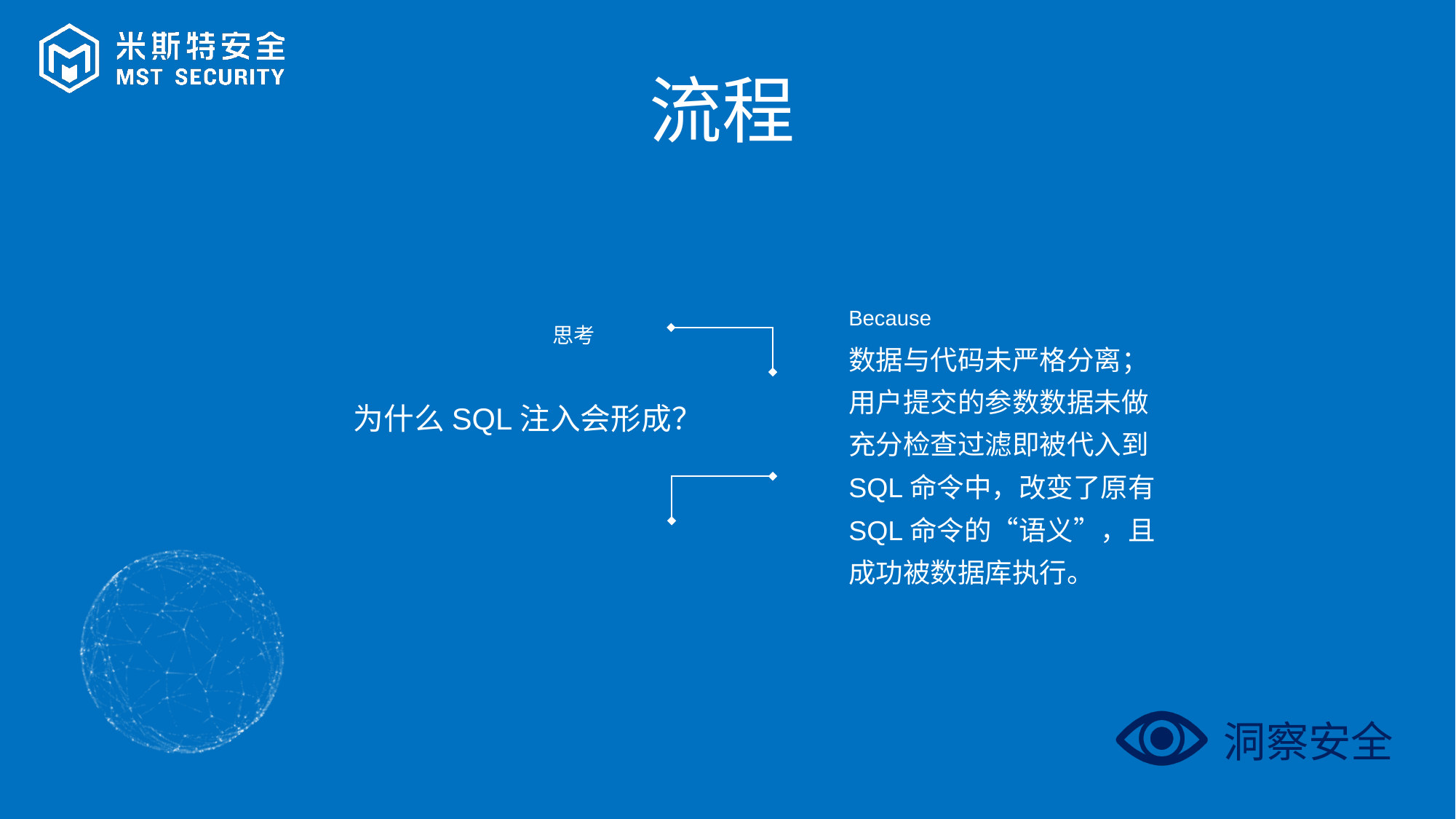

流程
Because
思考

数据与代码未严格分离；用户提交的参数数据未做充分检查过滤即被代入到SQL命令中，改变了原有SQL命令的“语义”，且成功被数据库执行。
为什么SQL注入会形成？